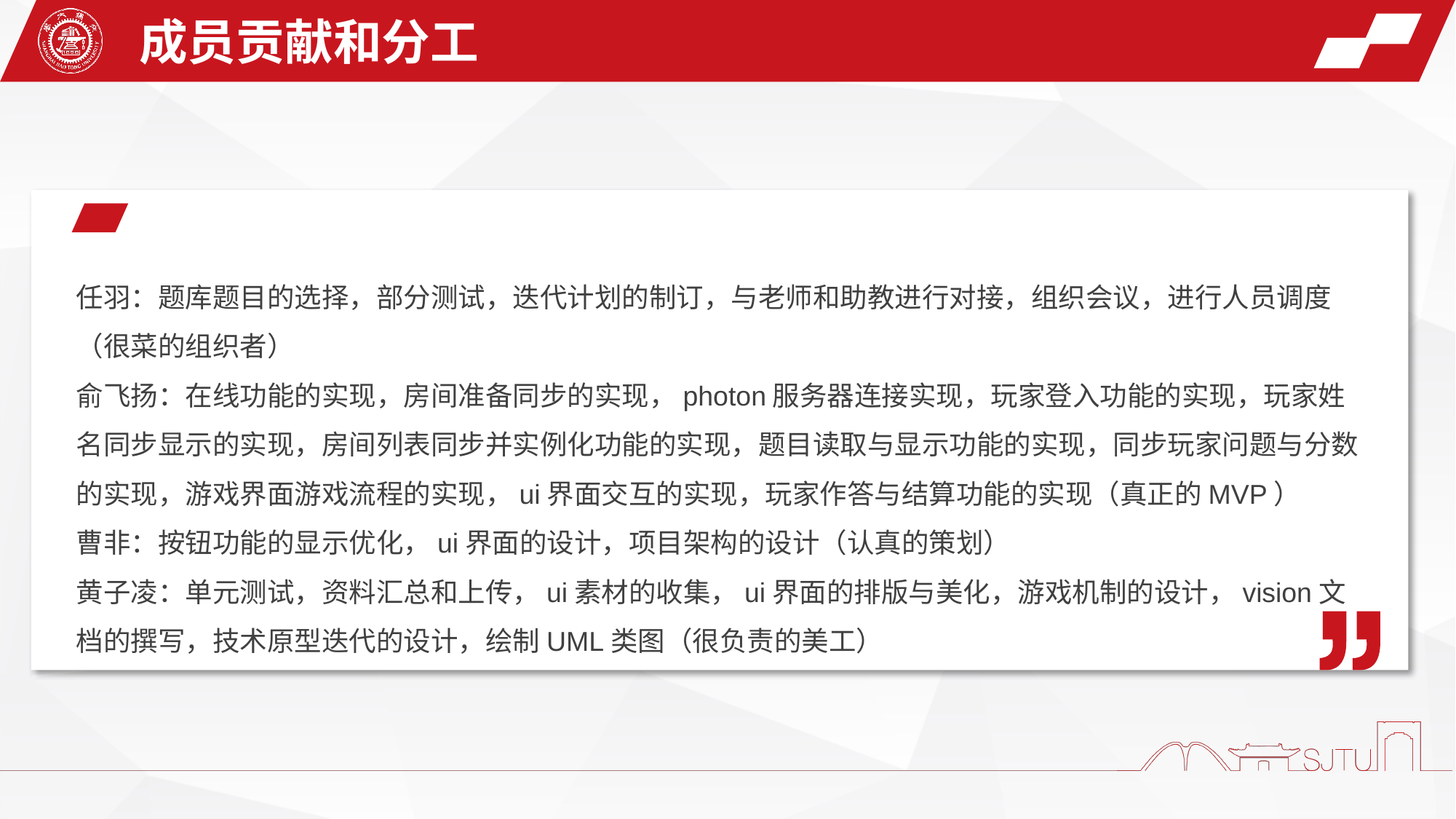

成员贡献和分工

任羽：题库题目的选择，部分测试，迭代计划的制订，与老师和助教进行对接，组织会议，进行人员调度（很菜的组织者）
俞飞扬：在线功能的实现，房间准备同步的实现，photon服务器连接实现，玩家登入功能的实现，玩家姓名同步显示的实现，房间列表同步并实例化功能的实现，题目读取与显示功能的实现，同步玩家问题与分数的实现，游戏界面游戏流程的实现，ui界面交互的实现，玩家作答与结算功能的实现（真正的MVP）
曹非：按钮功能的显示优化，ui界面的设计，项目架构的设计（认真的策划）
黄子凌：单元测试，资料汇总和上传，ui素材的收集，ui界面的排版与美化，游戏机制的设计，vision文档的撰写，技术原型迭代的设计，绘制UML类图（很负责的美工）